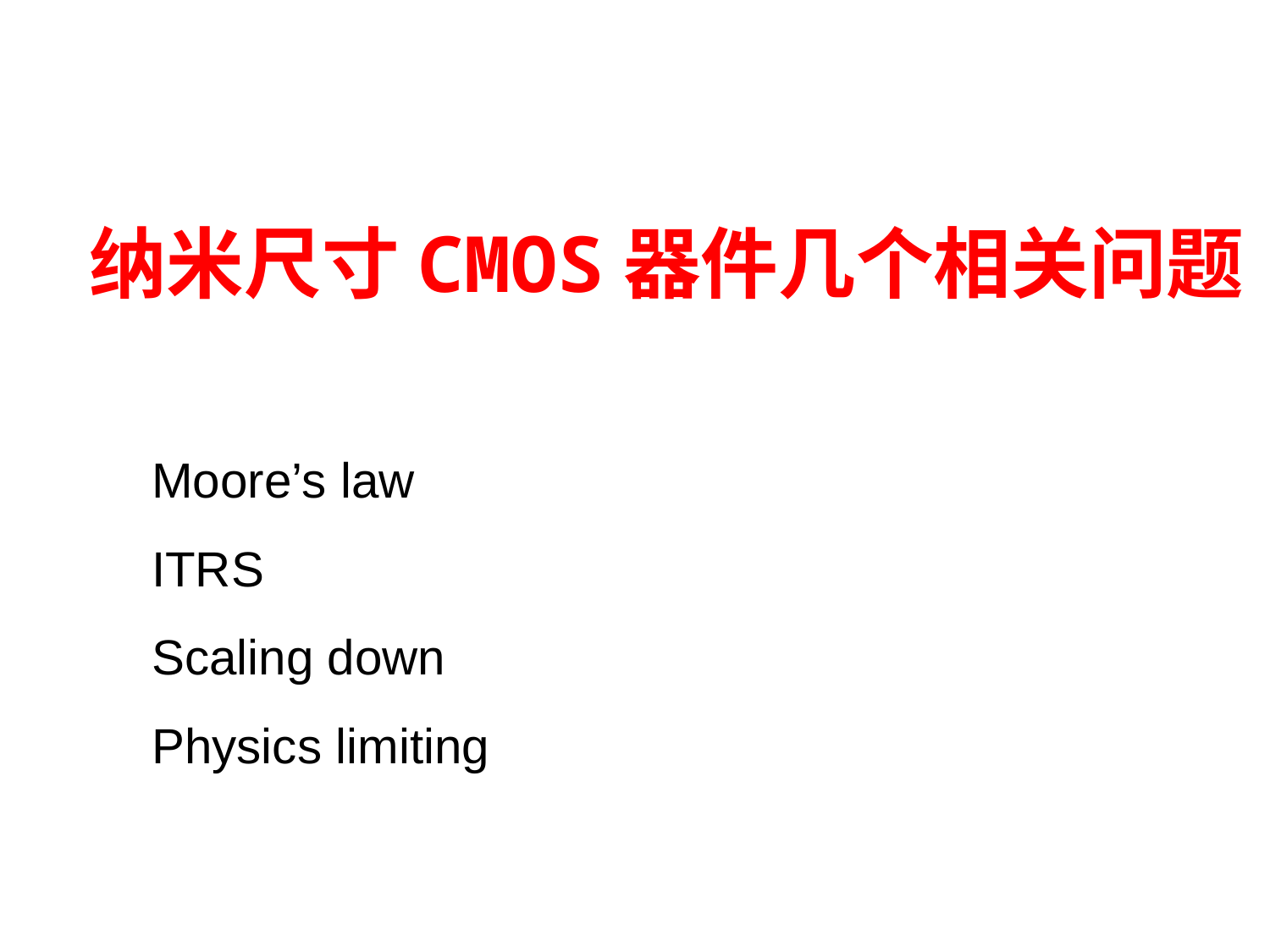

# 纳米尺寸CMOS器件几个相关问题
Moore’s law
ITRS
Scaling down
Physics limiting
1